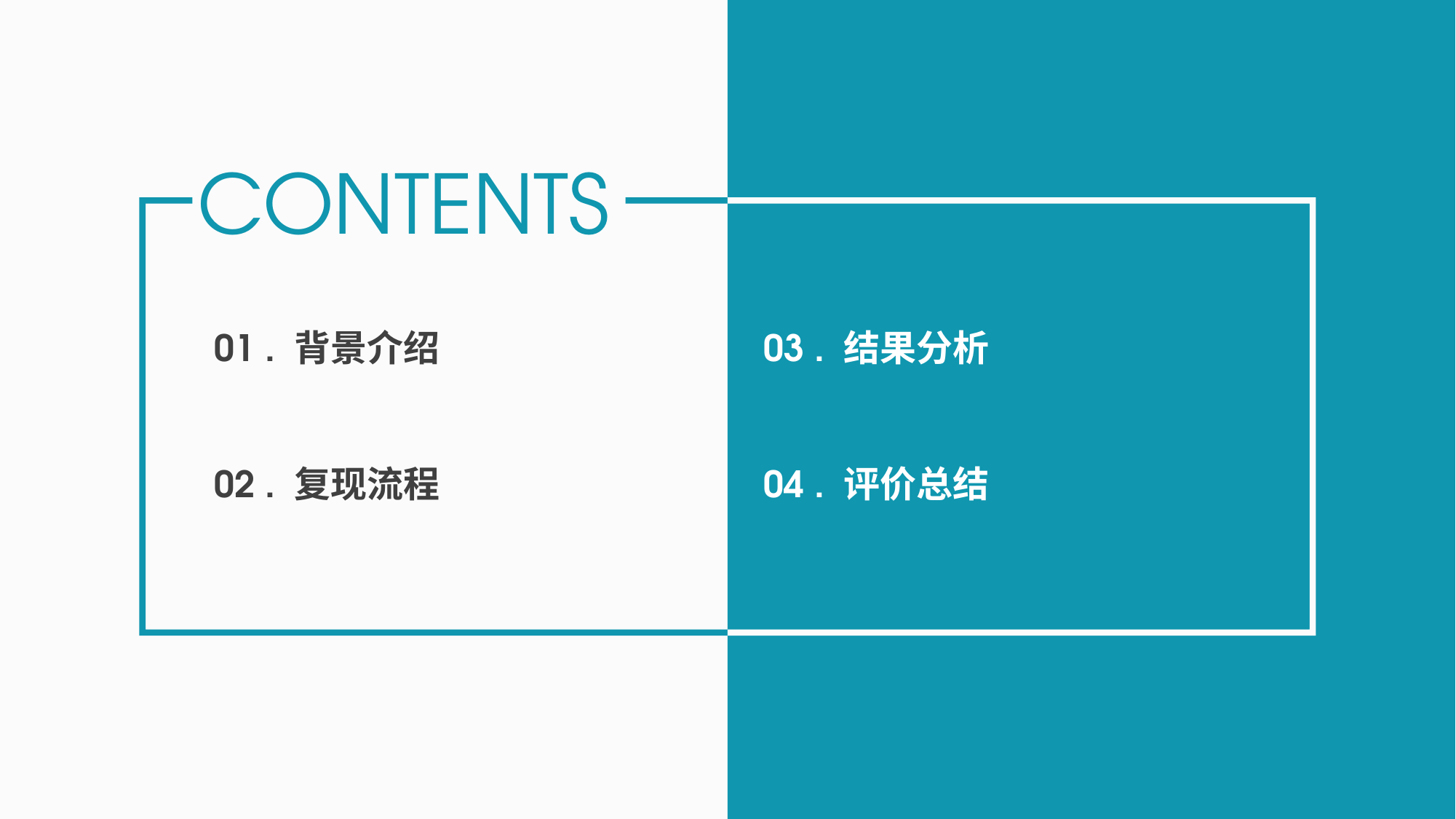

CONTENTS

01 . 背景介绍
03 . 结果分析
02 . 复现流程
04 . 评价总结